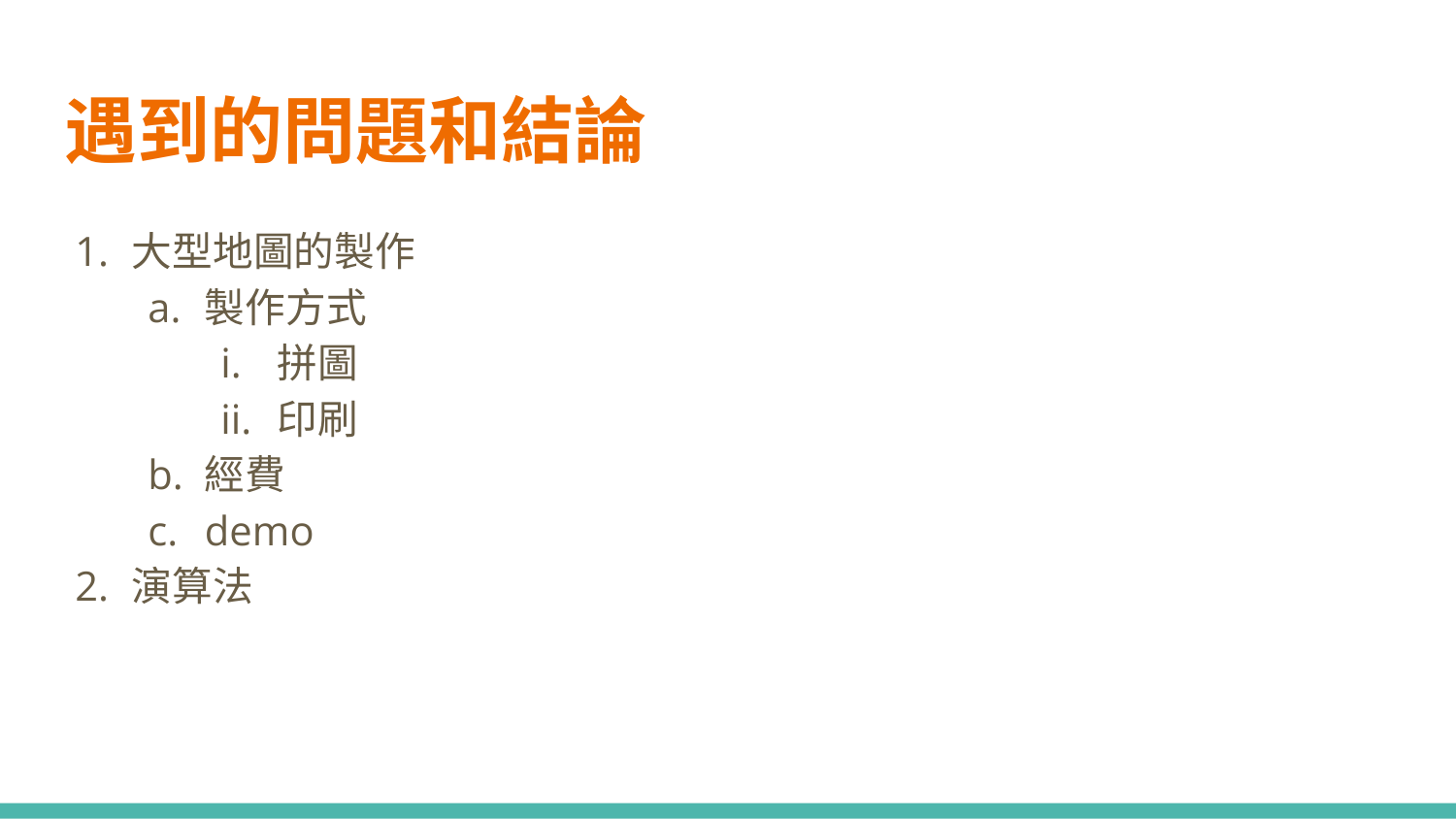

# 遇到的問題和結論
大型地圖的製作
製作方式
拼圖
印刷
經費
demo
演算法